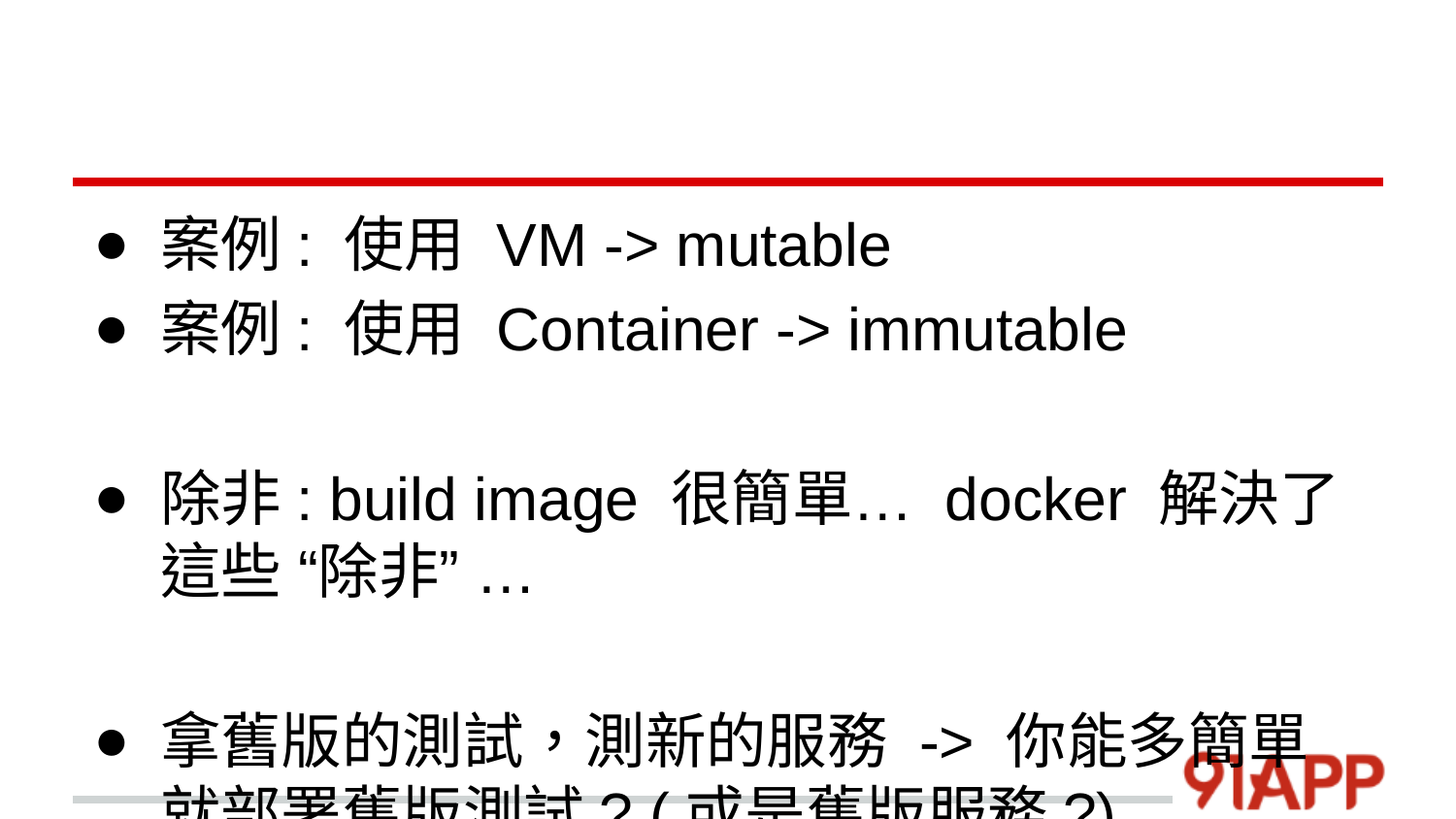

#
案例: 使用 VM -> mutable
案例: 使用 Container -> immutable

除非: build image 很簡單… docker 解決了這些 “除非” …

拿舊版的測試，測新的服務 -> 你能多簡單就部署舊版測試? (或是舊版服務?)